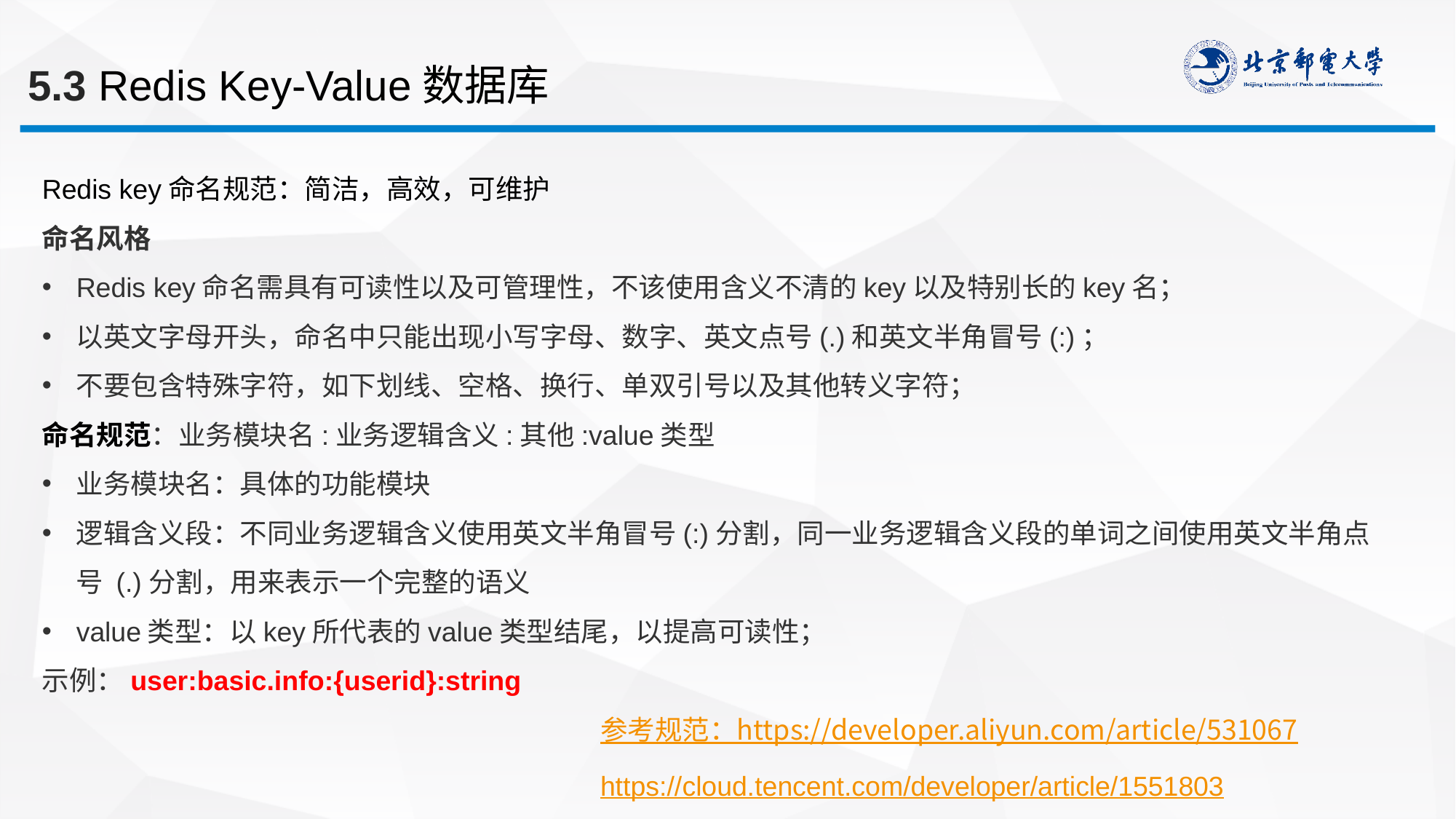

5.3 Redis Key-Value数据库

Redis key命名规范：简洁，高效，可维护
命名风格
Redis key命名需具有可读性以及可管理性，不该使用含义不清的key以及特别长的key名；
以英文字母开头，命名中只能出现小写字母、数字、英文点号(.)和英文半角冒号(:)；
不要包含特殊字符，如下划线、空格、换行、单双引号以及其他转义字符；
命名规范：业务模块名:业务逻辑含义:其他:value类型
业务模块名：具体的功能模块
逻辑含义段：不同业务逻辑含义使用英文半角冒号(:)分割，同一业务逻辑含义段的单词之间使用英文半角点号 (.)分割，用来表示一个完整的语义
value类型：以key所代表的value类型结尾，以提高可读性；
示例：user:basic.info:{userid}:string

参考规范：https://developer.aliyun.com/article/531067
https://cloud.tencent.com/developer/article/1551803